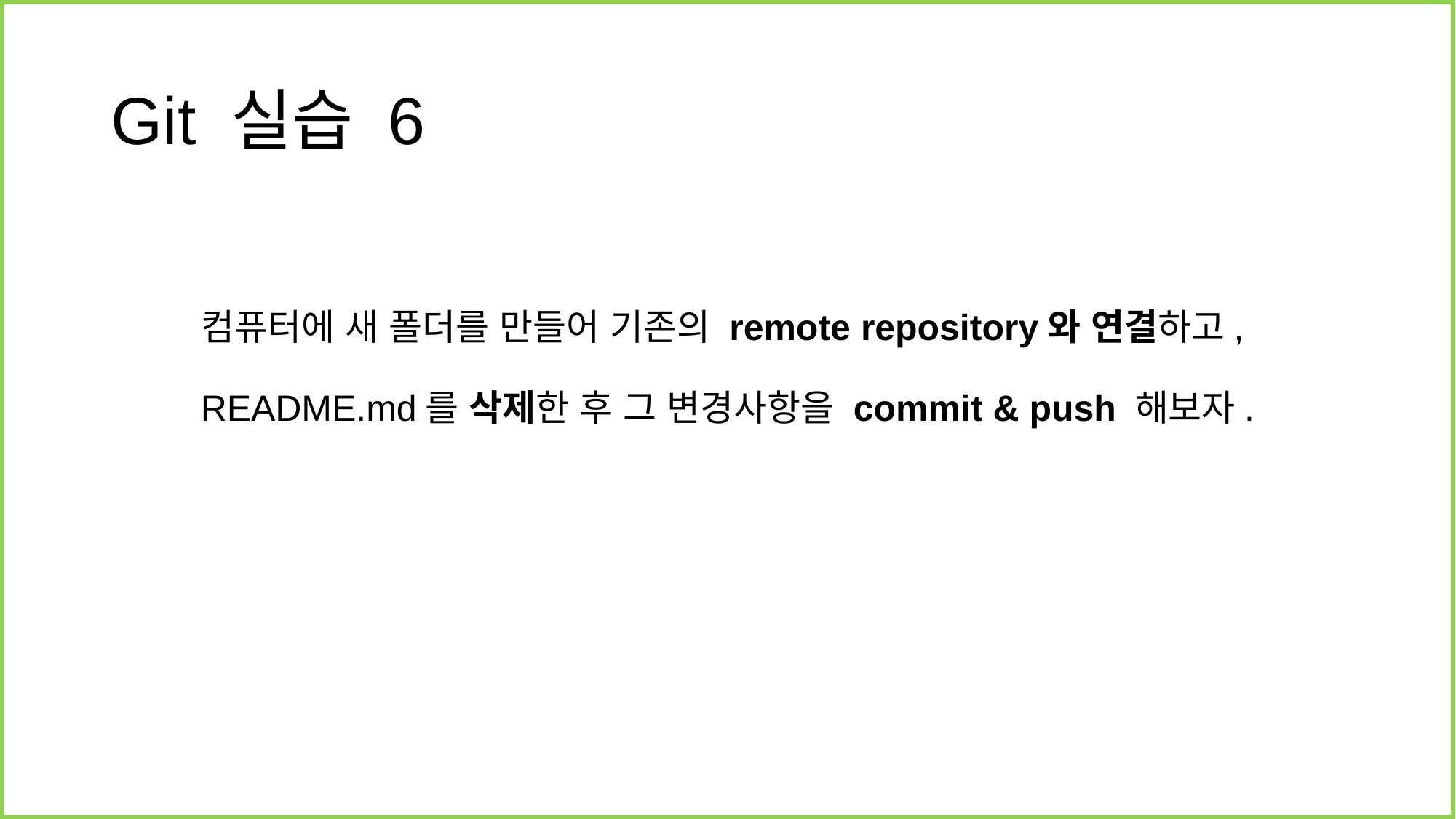

# Git 실습 6

컴퓨터에 새 폴더를 만들어 기존의 remote repository와 연결하고,
README.md를 삭제한 후 그 변경사항을 commit & push 해보자.